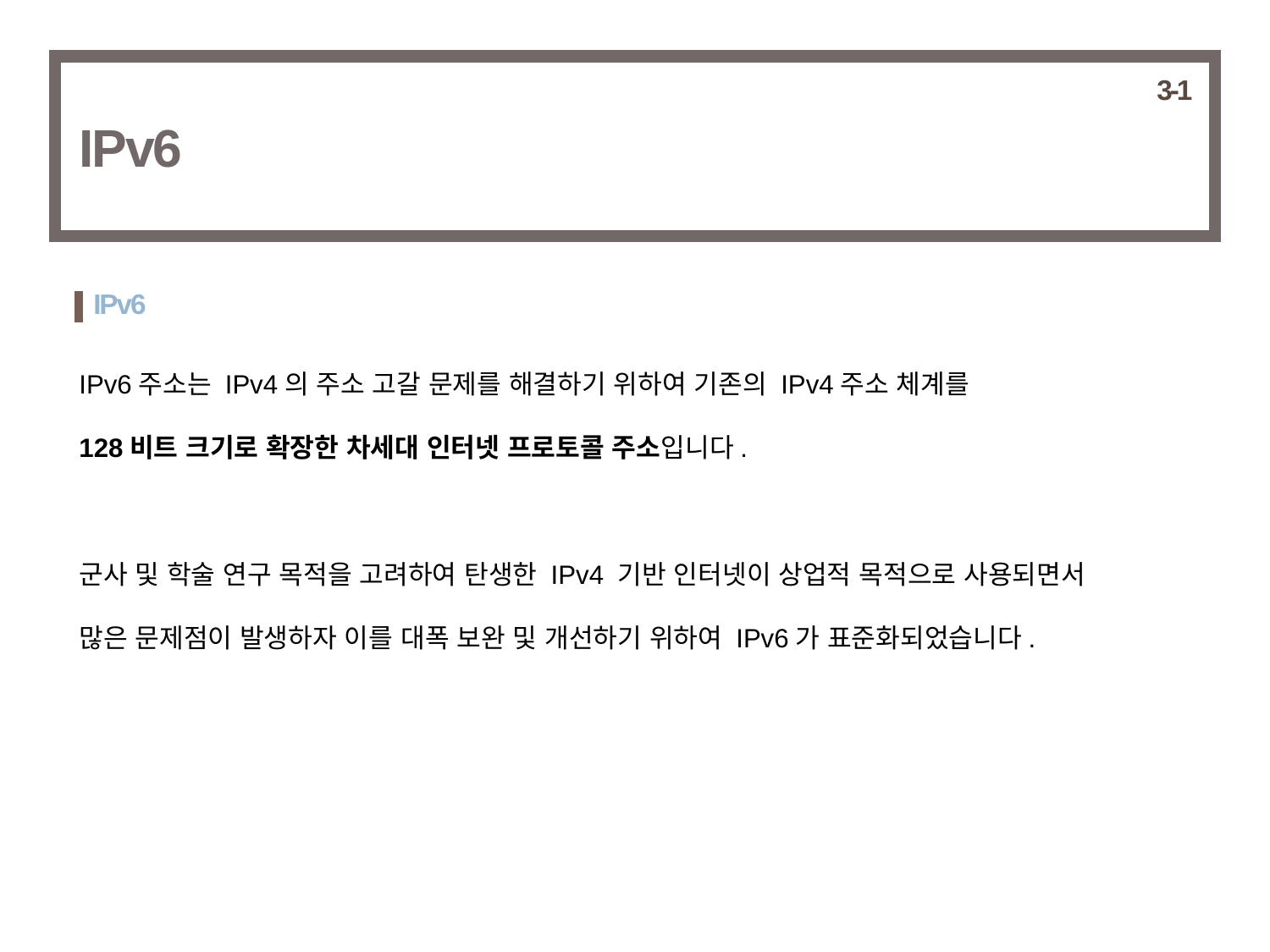

3-1
IPv6
IPv6
IPv6주소는 IPv4의 주소 고갈 문제를 해결하기 위하여 기존의 IPv4주소 체계를
128비트 크기로 확장한 차세대 인터넷 프로토콜 주소입니다.

군사 및 학술 연구 목적을 고려하여 탄생한 IPv4 기반 인터넷이 상업적 목적으로 사용되면서
많은 문제점이 발생하자 이를 대폭 보완 및 개선하기 위하여 IPv6가 표준화되었습니다.